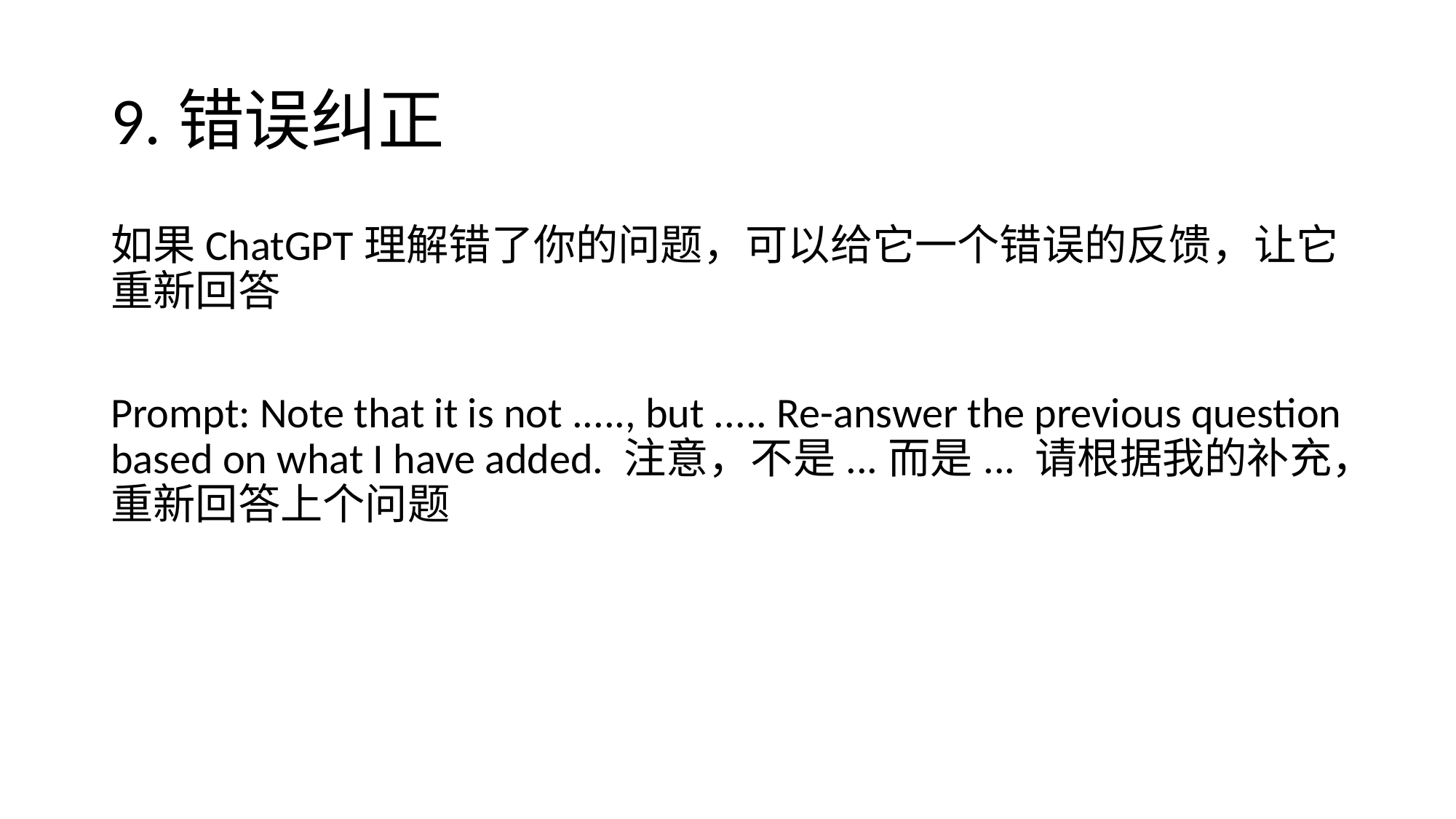

# 9.错误纠正
如果ChatGPT理解错了你的问题，可以给它一个错误的反馈，让它重新回答

Prompt: Note that it is not ....., but ..... Re-answer the previous question based on what I have added. 注意，不是...而是... 请根据我的补充，重新回答上个问题